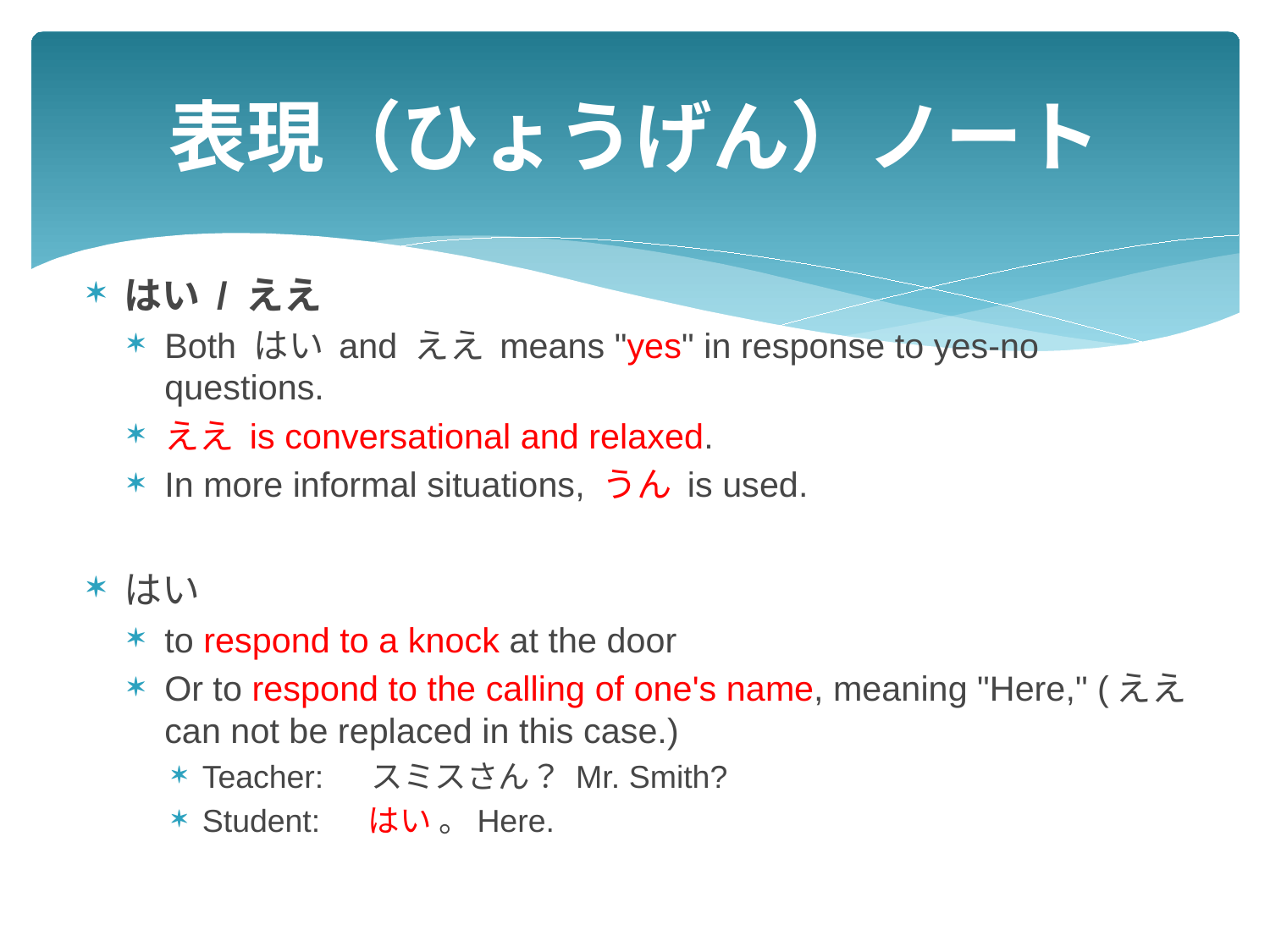

# 表現（ひょうげん）ノート
はい / ええ
Both はい and ええ means "yes" in response to yes-no questions.
ええ is conversational and relaxed.
In more informal situations, うん is used.

はい
to respond to a knock at the door
Or to respond to the calling of one's name, meaning "Here," (ええ can not be replaced in this case.)
Teacher: 　スミスさん？ Mr. Smith?
Student: 　はい 。Here.